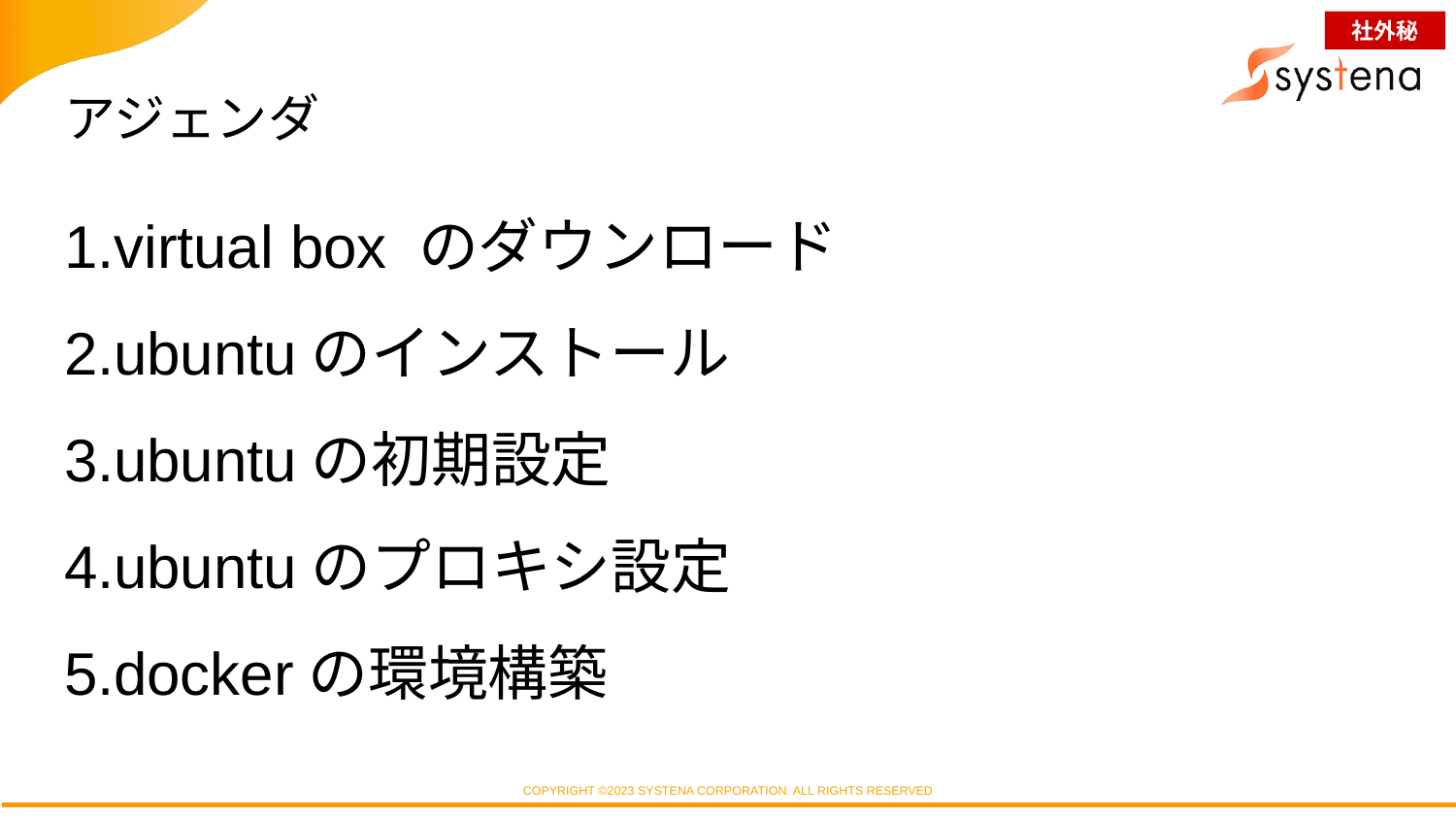

# アジェンダ
1.virtual box のダウンロード
2.ubuntuのインストール
3.ubuntuの初期設定
4.ubuntuのプロキシ設定
5.dockerの環境構築